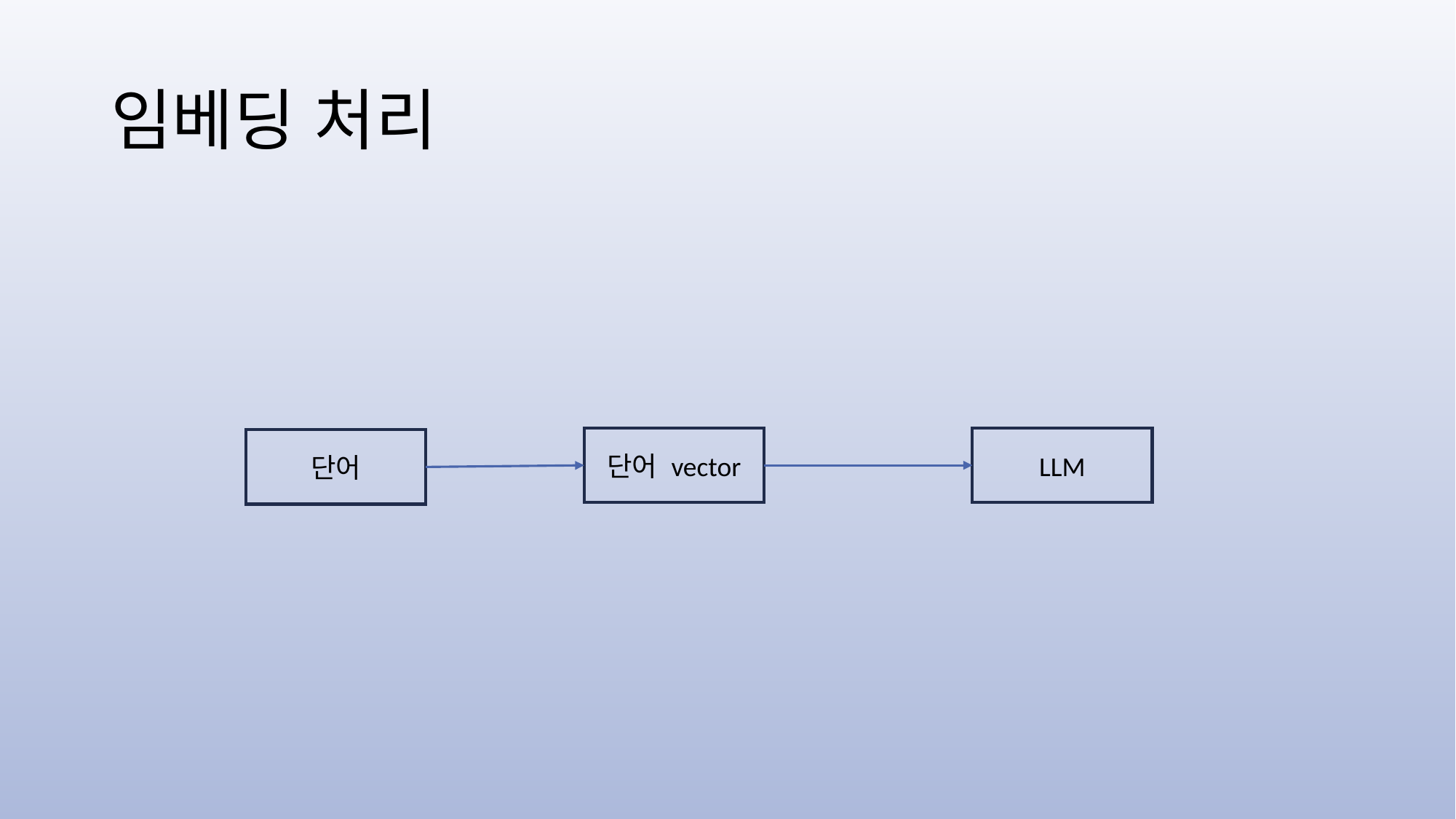

# 임베딩 처리
단어 vector
LLM
단어